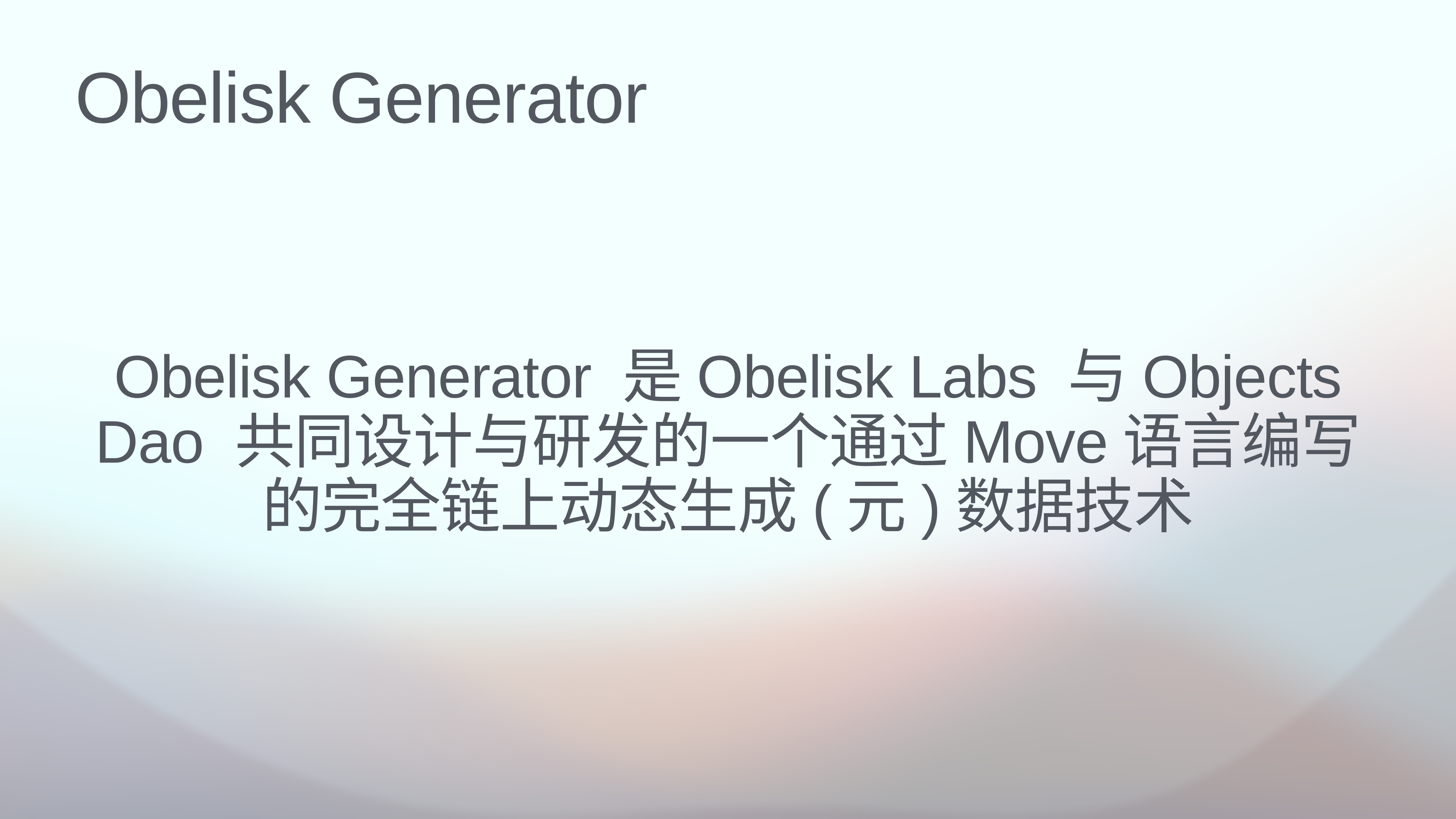

Obelisk Generator
Obelisk Generator 是Obelisk Labs 与Objects Dao 共同设计与研发的一个通过Move语言编写的完全链上动态生成(元)数据技术